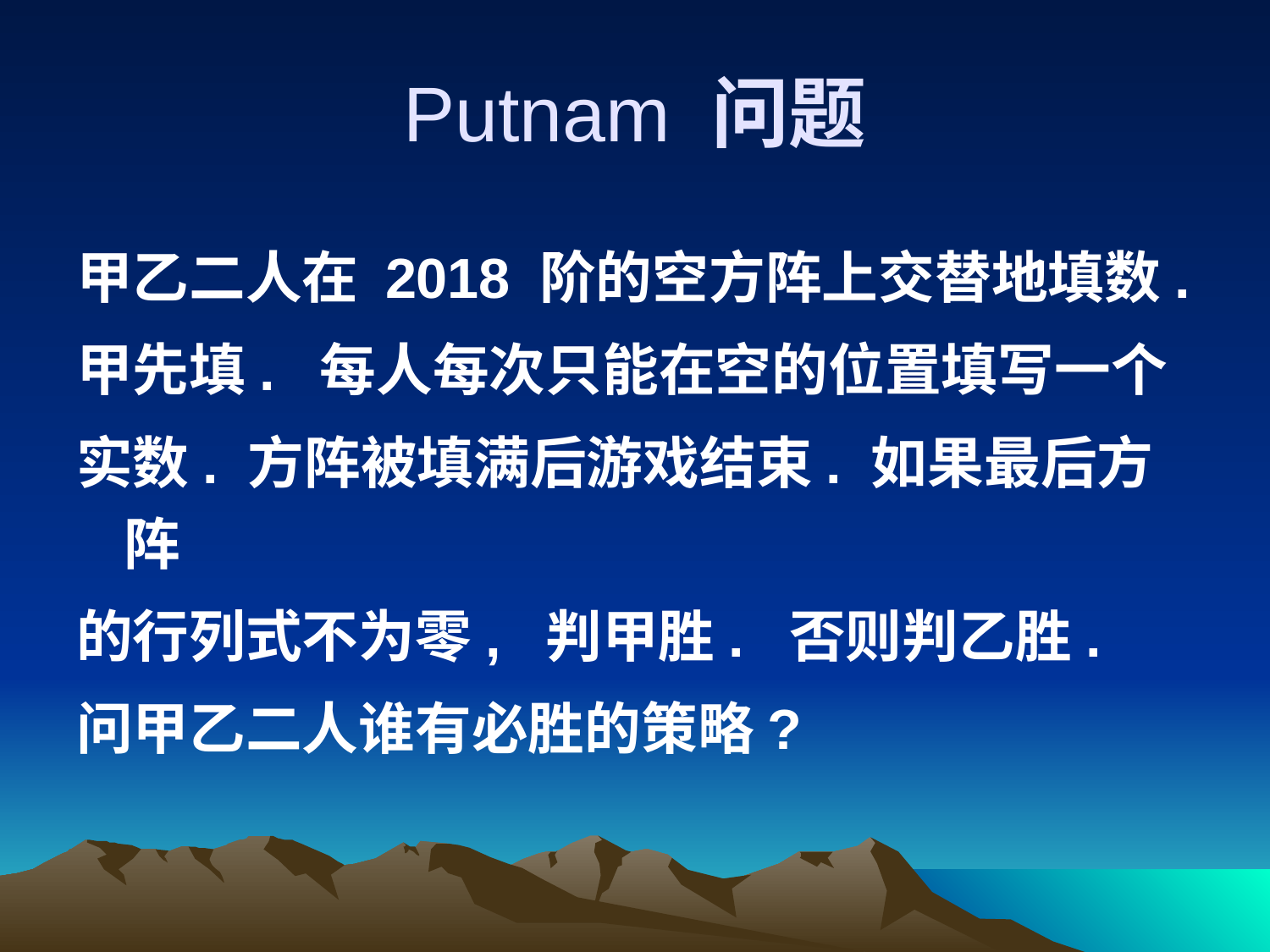

# Putnam 问题
甲乙二人在 2018 阶的空方阵上交替地填数.
甲先填.  每人每次只能在空的位置填写一个
实数. 方阵被填满后游戏结束. 如果最后方阵
的行列式不为零,  判甲胜.  否则判乙胜.
问甲乙二人谁有必胜的策略?